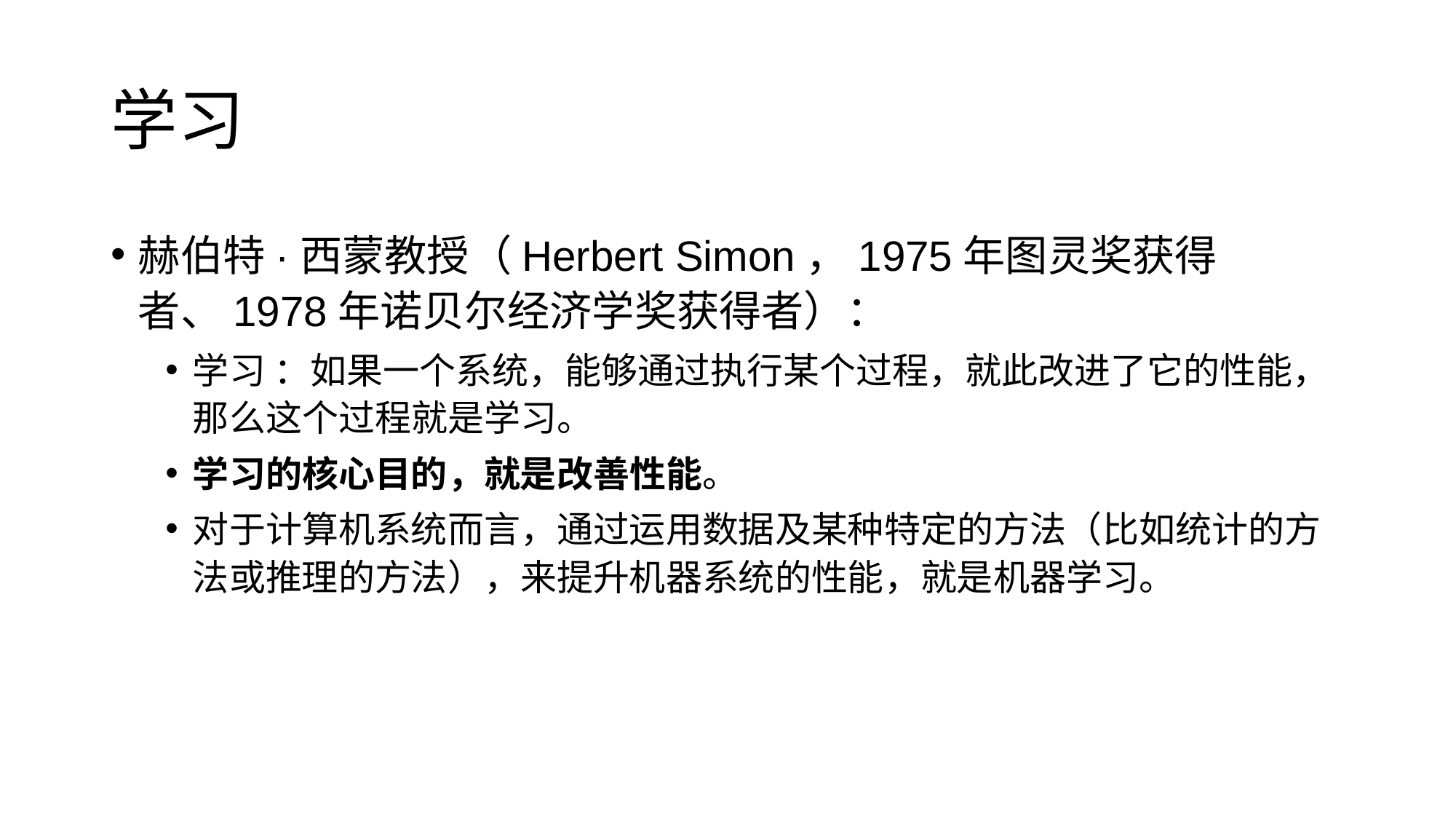

# 学习
赫伯特·西蒙教授（Herbert Simon，1975年图灵奖获得者、1978年诺贝尔经济学奖获得者）：
学习 ：如果一个系统，能够通过执行某个过程，就此改进了它的性能，那么这个过程就是学习。
学习的核心目的，就是改善性能。
对于计算机系统而言，通过运用数据及某种特定的方法（比如统计的方法或推理的方法），来提升机器系统的性能，就是机器学习。